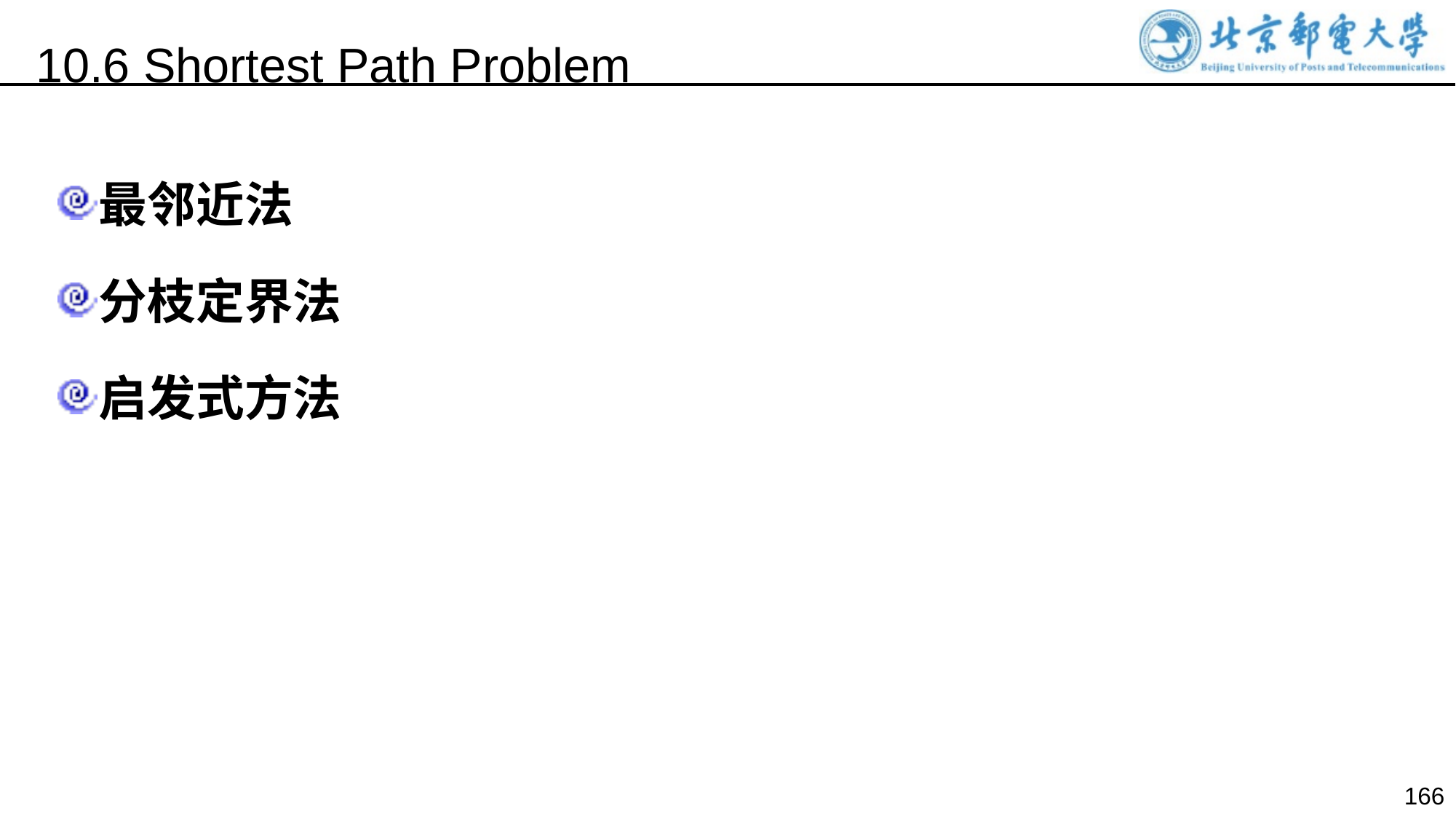

10.6 Shortest Path Problem
最邻近法
分枝定界法
启发式方法